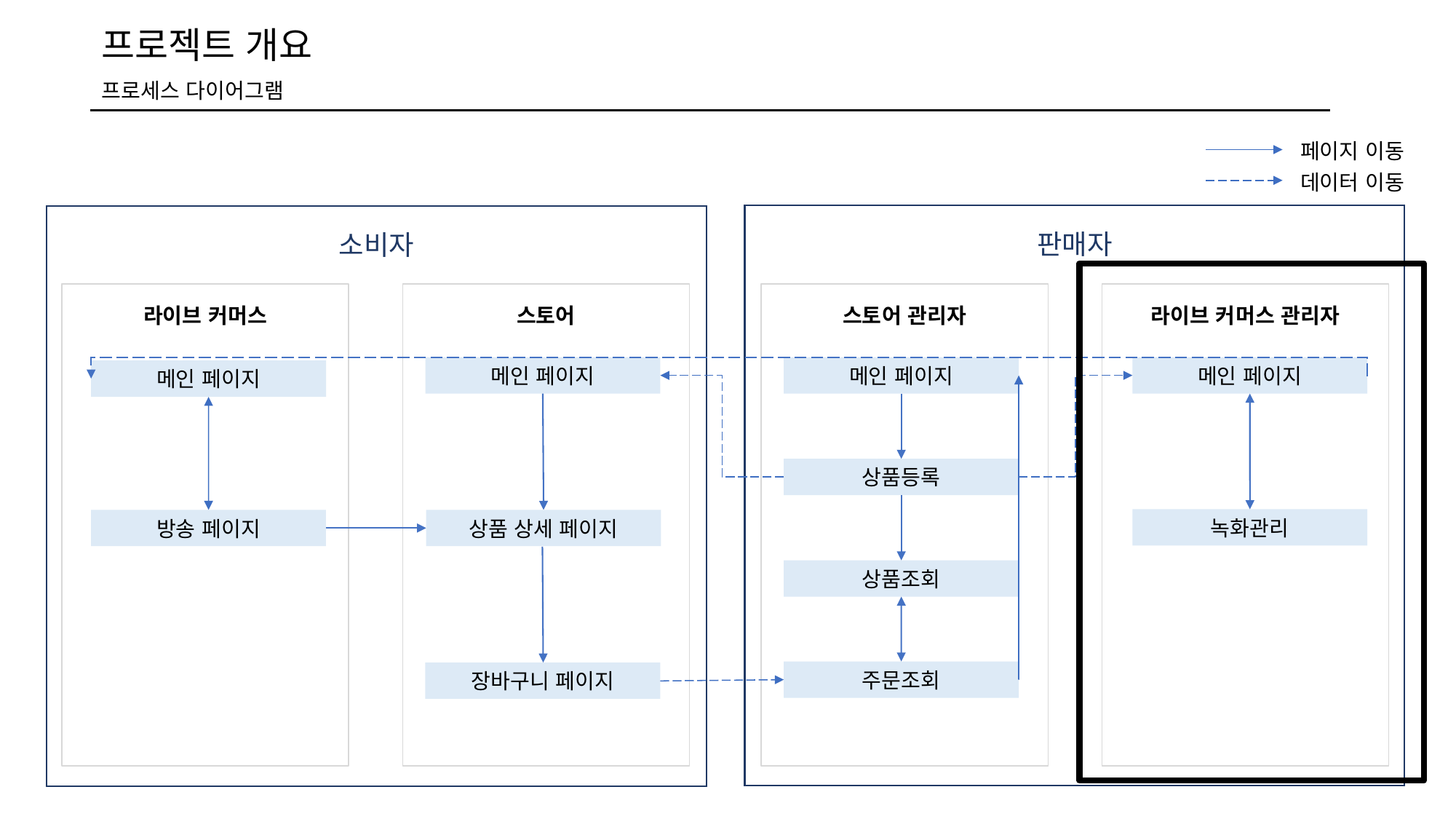

프로젝트 개요
프로세스 다이어그램
페이지 이동
데이터 이동
판매자
소비자

라이브 커머스

스토어

스토어 관리자

라이브 커머스 관리자

메인 페이지
메인 페이지
메인 페이지
메인 페이지
상품등록
녹화관리
방송 페이지
상품 상세 페이지
상품조회
주문조회
장바구니 페이지